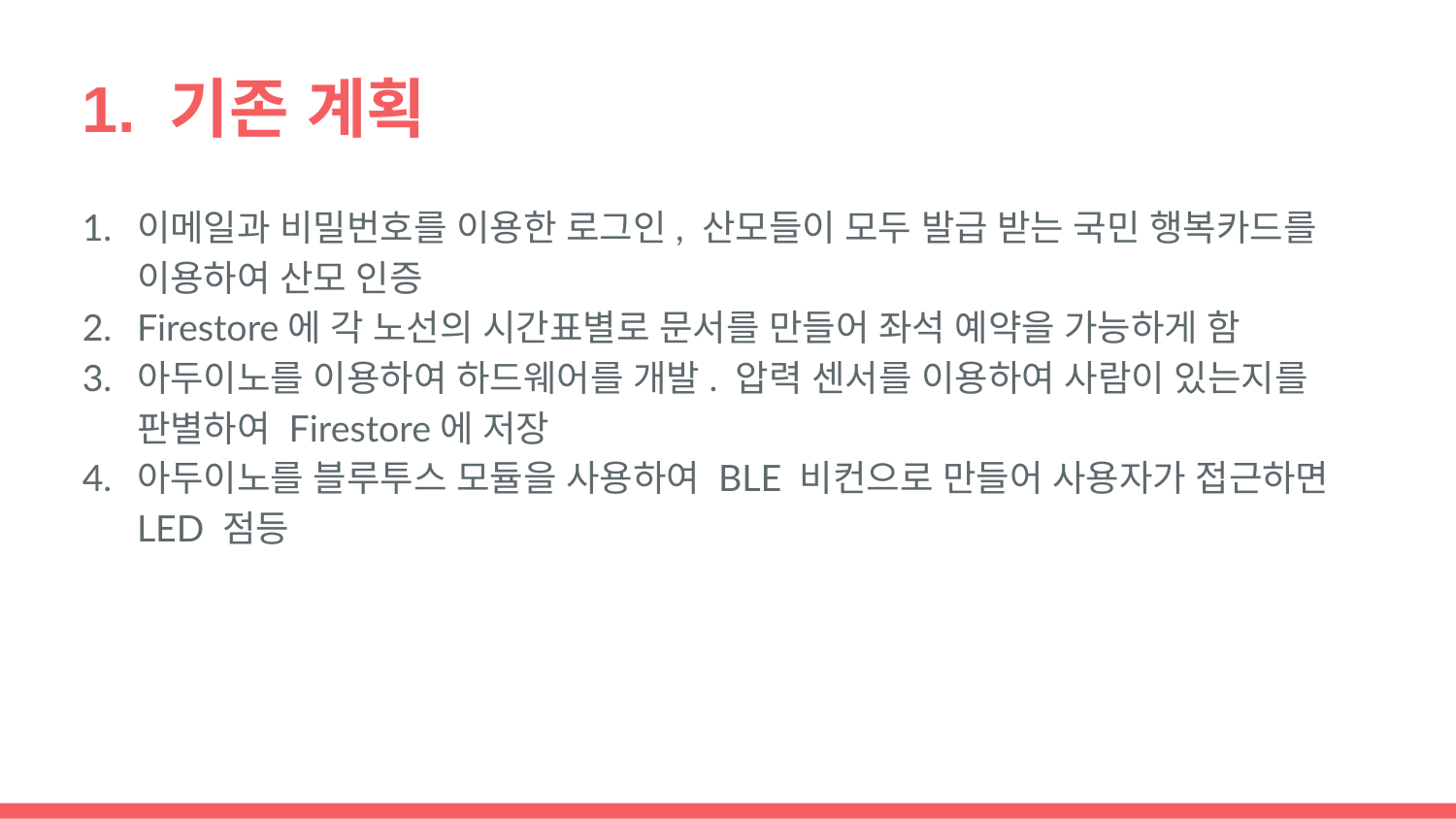

# 1. 기존 계획
이메일과 비밀번호를 이용한 로그인, 산모들이 모두 발급 받는 국민 행복카드를 이용하여 산모 인증
Firestore에 각 노선의 시간표별로 문서를 만들어 좌석 예약을 가능하게 함
아두이노를 이용하여 하드웨어를 개발. 압력 센서를 이용하여 사람이 있는지를 판별하여 Firestore에 저장
아두이노를 블루투스 모듈을 사용하여 BLE 비컨으로 만들어 사용자가 접근하면 LED 점등